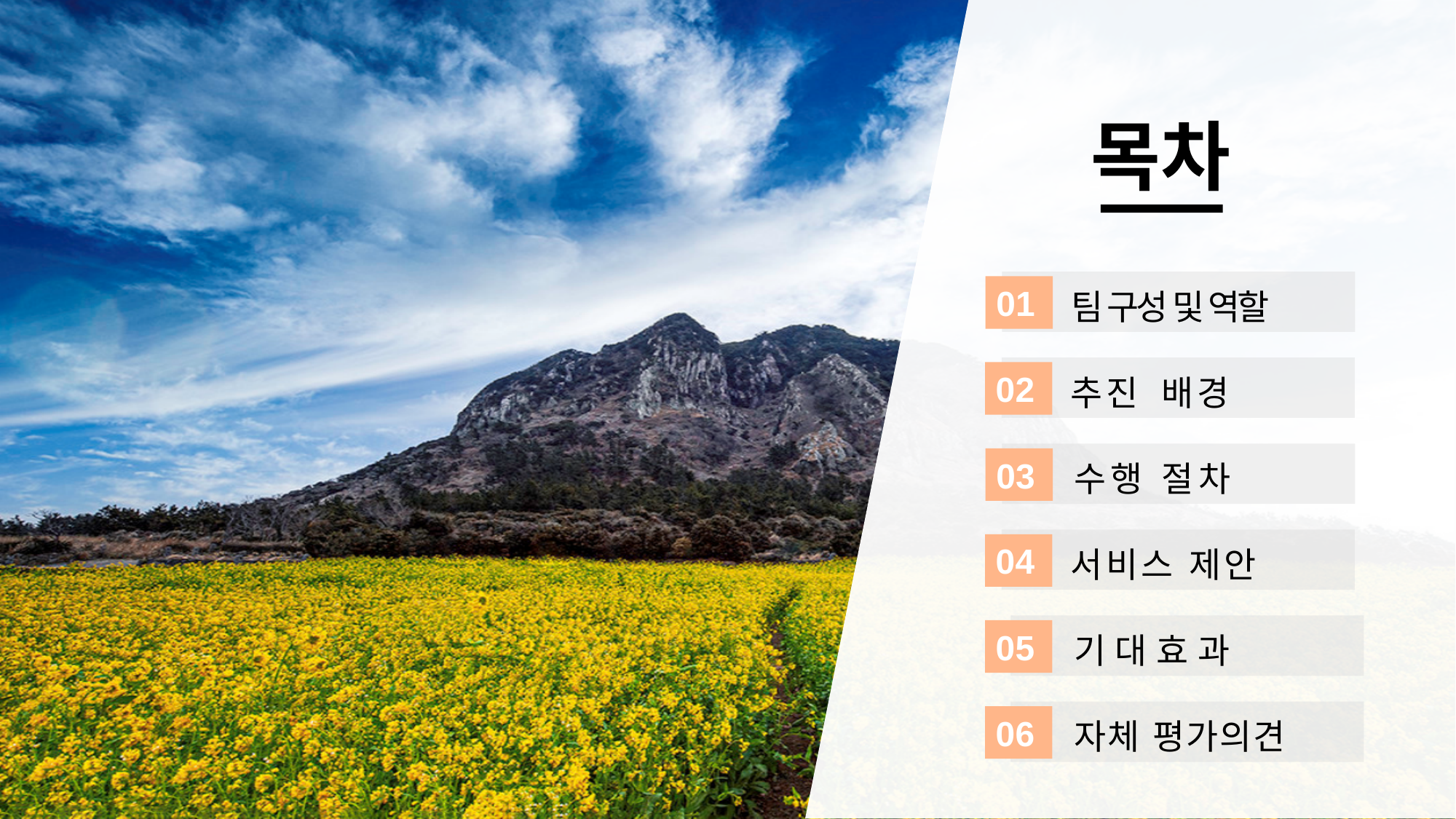

목차

01
팀 구성 및 역할

02
추진 배경

03
수행 절차

04
서비스 제안

05
기대효과

06
자체 평가의견